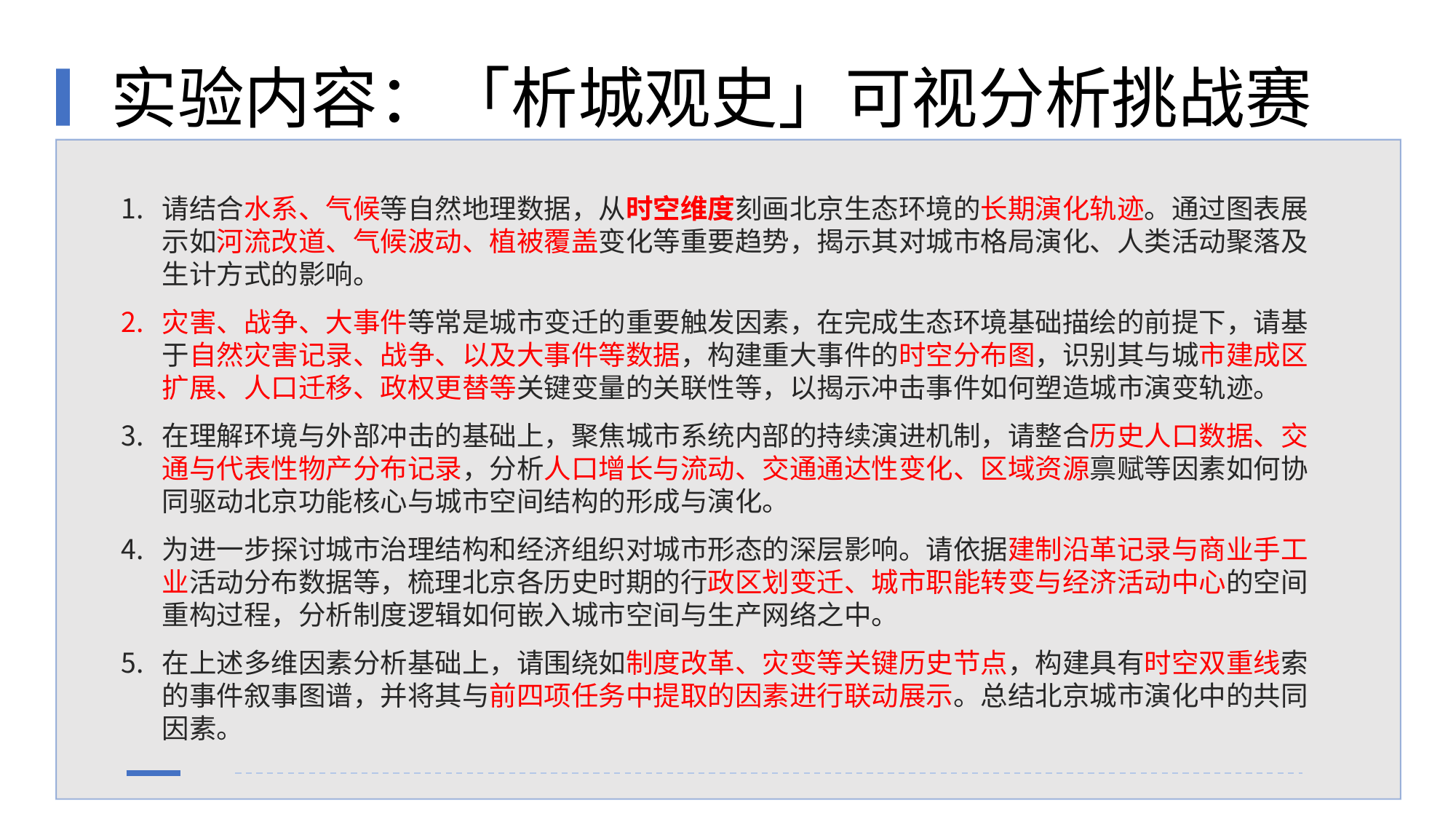

# 实验内容：「析城观史」可视分析挑战赛

请结合水系、气候等自然地理数据，从时空维度刻画北京生态环境的长期演化轨迹。通过图表展示如河流改道、气候波动、植被覆盖变化等重要趋势，揭示其对城市格局演化、人类活动聚落及生计方式的影响。
灾害、战争、大事件等常是城市变迁的重要触发因素，在完成生态环境基础描绘的前提下，请基于自然灾害记录、战争、以及大事件等数据，构建重大事件的时空分布图，识别其与城市建成区扩展、人口迁移、政权更替等关键变量的关联性等，以揭示冲击事件如何塑造城市演变轨迹。
在理解环境与外部冲击的基础上，聚焦城市系统内部的持续演进机制，请整合历史人口数据、交通与代表性物产分布记录，分析人口增长与流动、交通通达性变化、区域资源禀赋等因素如何协同驱动北京功能核心与城市空间结构的形成与演化。
为进一步探讨城市治理结构和经济组织对城市形态的深层影响。请依据建制沿革记录与商业手工业活动分布数据等，梳理北京各历史时期的行政区划变迁、城市职能转变与经济活动中心的空间重构过程，分析制度逻辑如何嵌入城市空间与生产网络之中。
在上述多维因素分析基础上，请围绕如制度改革、灾变等关键历史节点，构建具有时空双重线索的事件叙事图谱，并将其与前四项任务中提取的因素进行联动展示。总结北京城市演化中的共同因素。